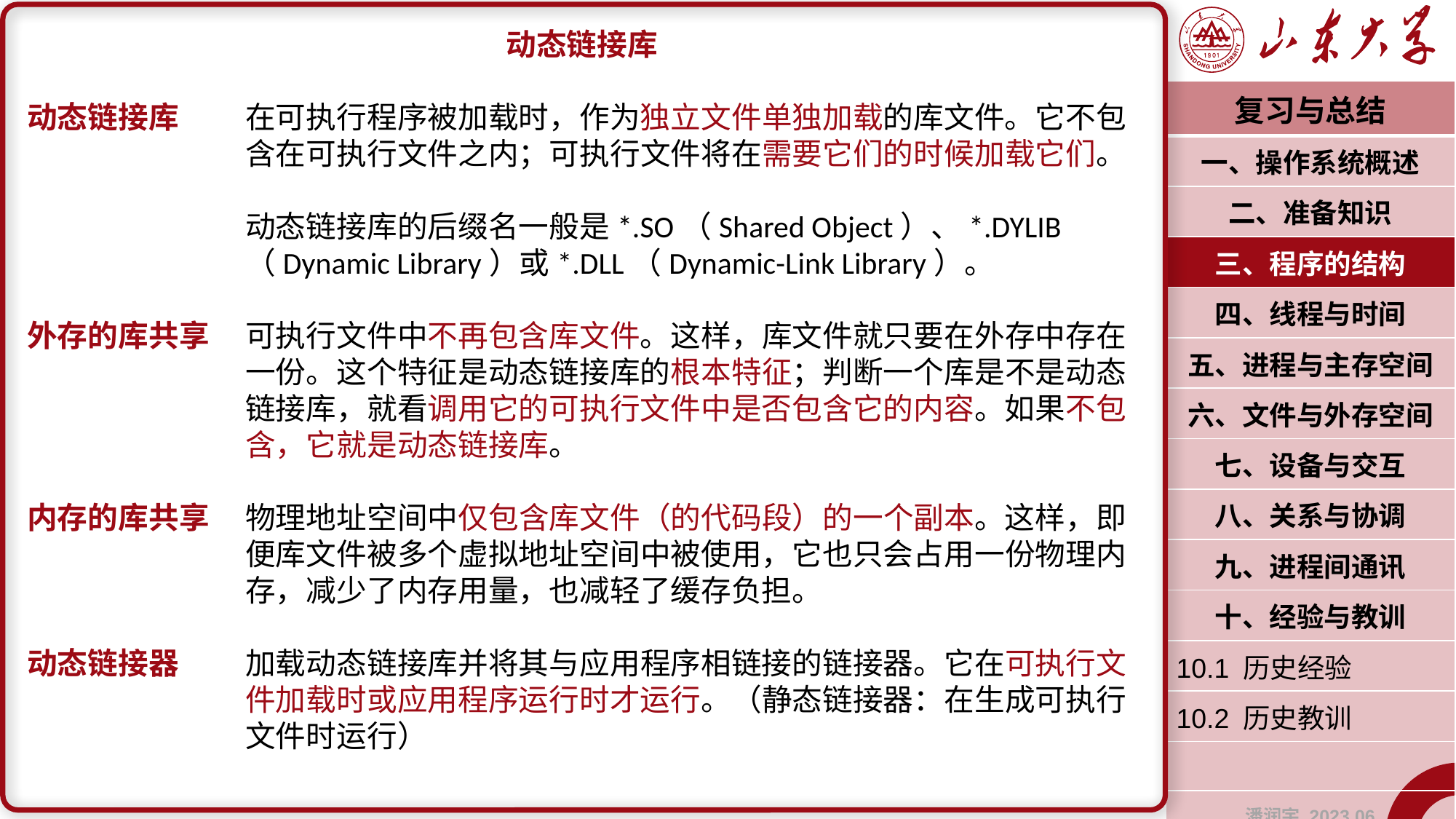

动态链接库

动态链接库	在可执行程序被加载时，作为独立文件单独加载的库文件。它不包		含在可执行文件之内；可执行文件将在需要它们的时候加载它们。

		动态链接库的后缀名一般是*.SO（Shared Object）、*.DYLIB			（Dynamic Library）或*.DLL（Dynamic-Link Library）。

外存的库共享	可执行文件中不再包含库文件。这样，库文件就只要在外存中存在		一份。这个特征是动态链接库的根本特征；判断一个库是不是动态		链接库，就看调用它的可执行文件中是否包含它的内容。如果不包		含，它就是动态链接库。

内存的库共享	物理地址空间中仅包含库文件（的代码段）的一个副本。这样，即		便库文件被多个虚拟地址空间中被使用，它也只会占用一份物理内		存，减少了内存用量，也减轻了缓存负担。

动态链接器	加载动态链接库并将其与应用程序相链接的链接器。它在可执行文		件加载时或应用程序运行时才运行。（静态链接器：在生成可执行		文件时运行）
| 复习与总结 |
| --- |
| 一、操作系统概述 |
| 二、准备知识 |
| 三、程序的结构 |
| 四、线程与时间 |
| 五、进程与主存空间 |
| 六、文件与外存空间 |
| 七、设备与交互 |
| 八、关系与协调 |
| 九、进程间通讯 |
| 十、经验与教训 |
| 10.1 历史经验 |
| 10.2 历史教训 |
|  |
| 潘润宇 2023.06 |